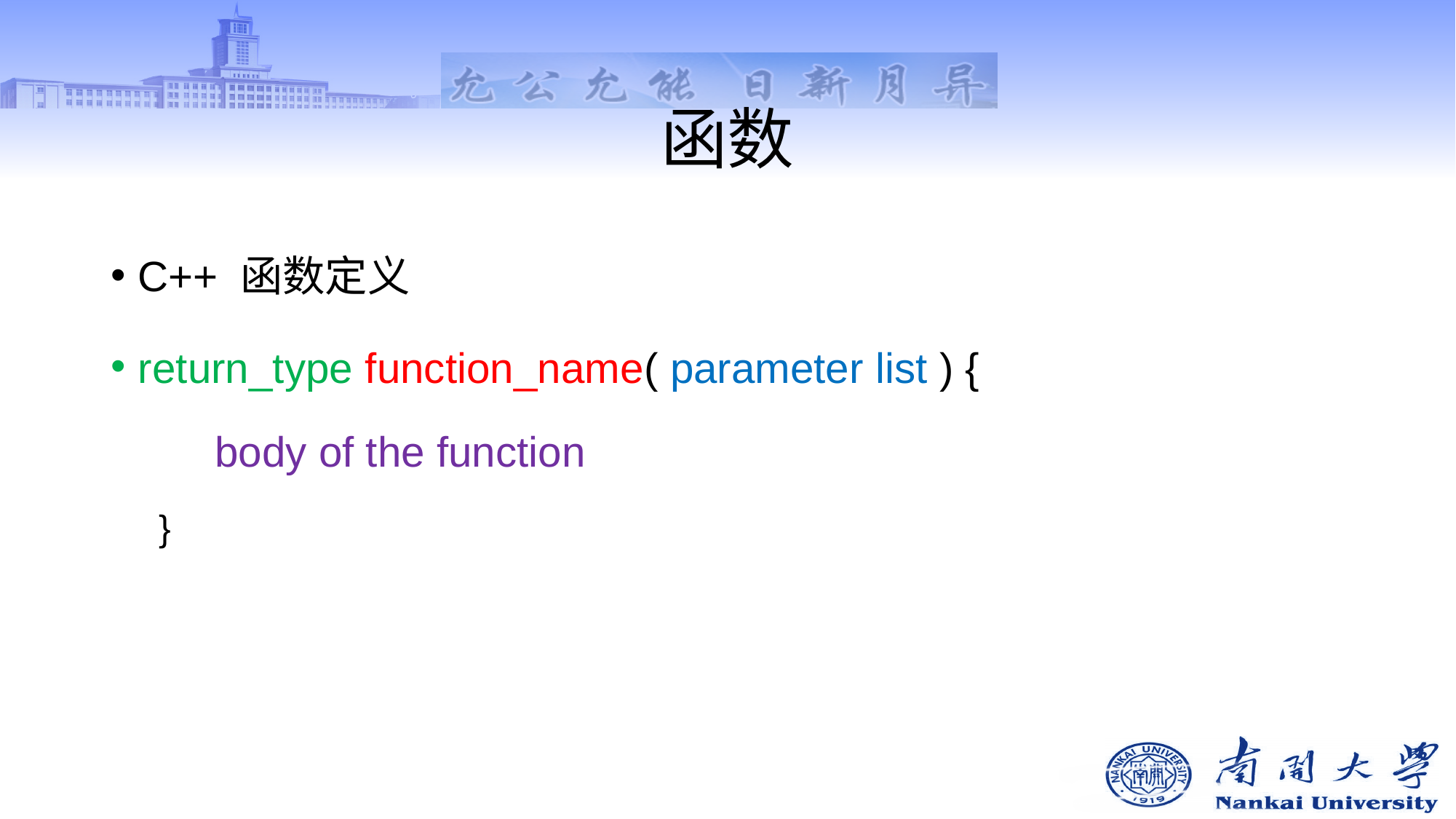

# 函数
C++ 函数定义
return_type function_name( parameter list ) {
 body of the function
}